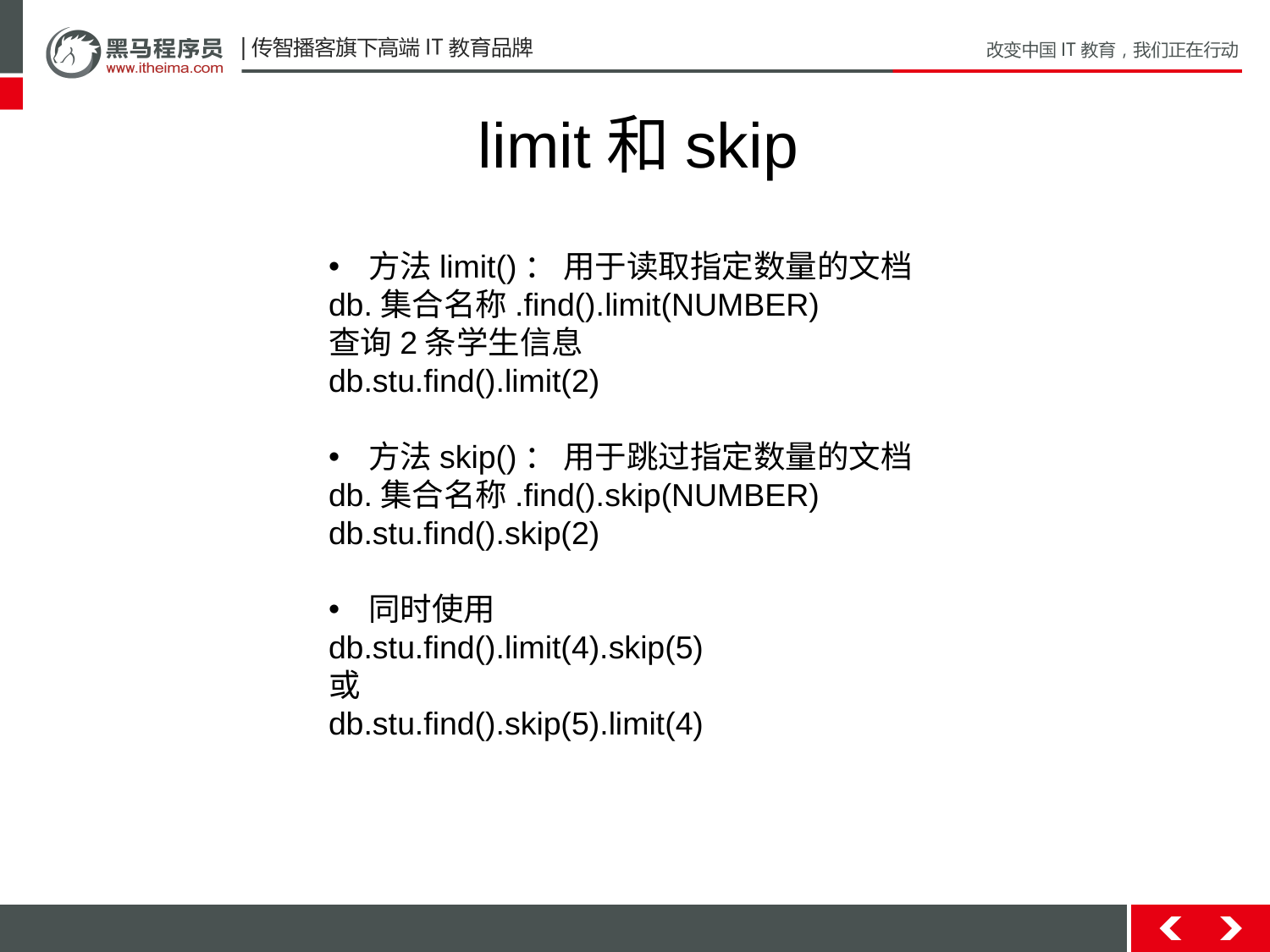

# limit和skip
⽅法limit()： ⽤于读取指定数量的⽂档
db.集合名称.find().limit(NUMBER)
查询2条学⽣信息
db.stu.find().limit(2)

⽅法skip()： ⽤于跳过指定数量的⽂档
db.集合名称.find().skip(NUMBER)
db.stu.find().skip(2)

同时使用
db.stu.find().limit(4).skip(5)
或
db.stu.find().skip(5).limit(4)